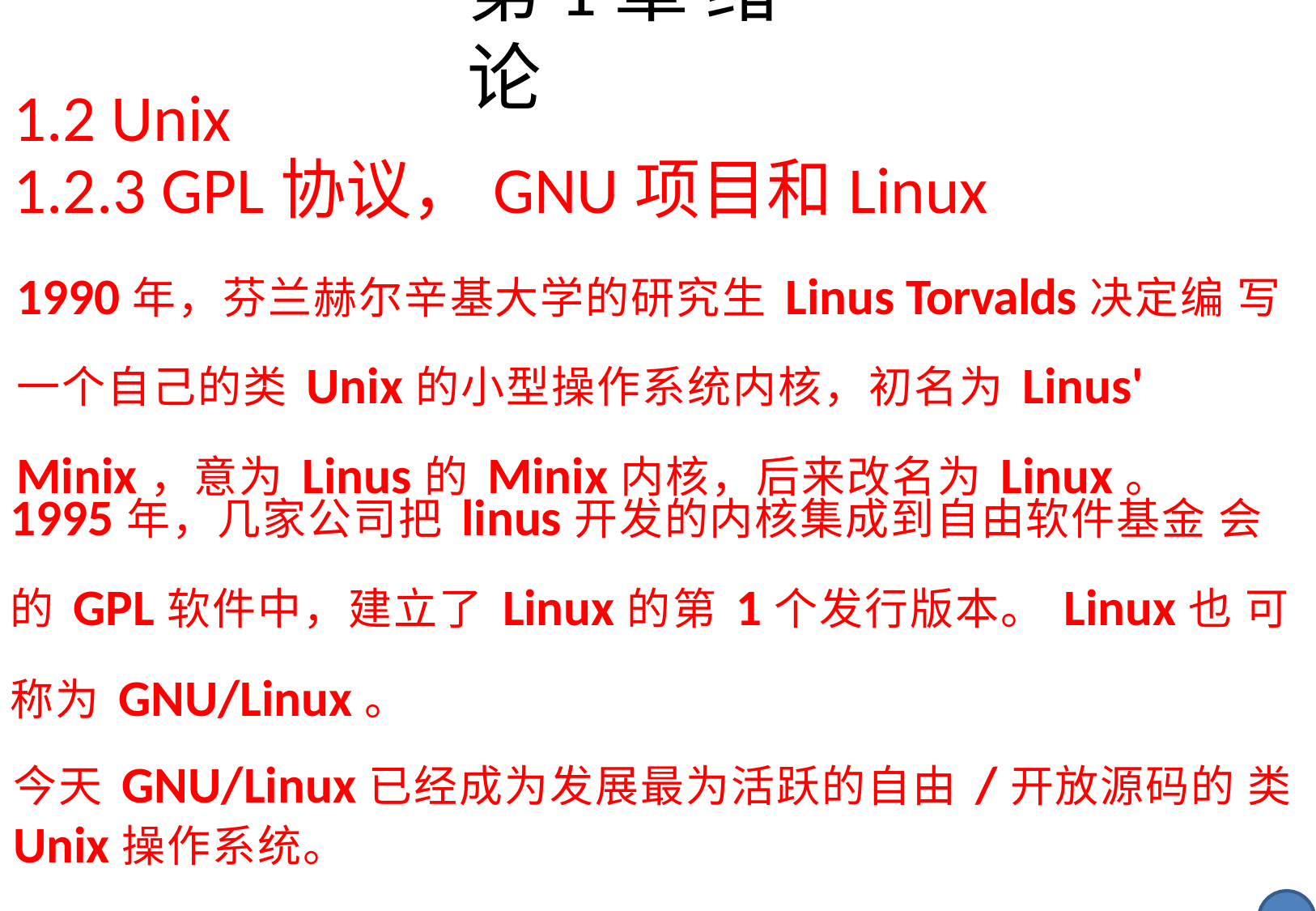

# 第1章 绪论
1.2 Unix
1.2.3 GPL协议，GNU项目和Linux
1990年，芬兰赫尔辛基大学的研究生Linus Torvalds决定编 写一个自己的类Unix的小型操作系统内核，初名为Linus'  Minix，意为Linus的Minix内核，后来改名为Linux。
1995年，几家公司把linus开发的内核集成到自由软件基金 会的GPL软件中，建立了Linux的第1个发行版本。Linux也 可称为GNU/Linux。
今天GNU/Linux已经成为发展最为活跃的自由/开放源码的 类Unix操作系统。